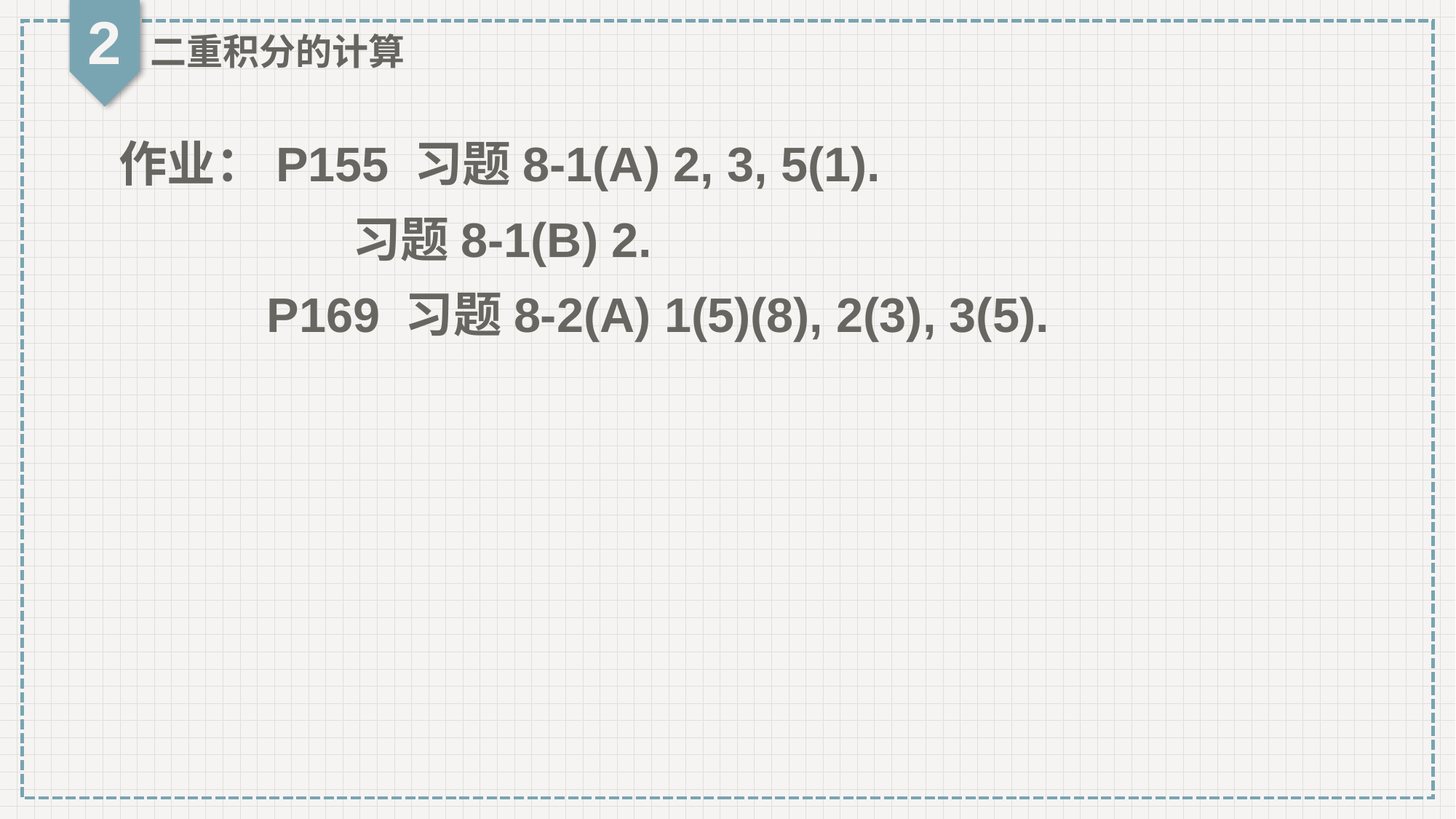

2
二重积分的计算
作业：P155 习题8-1(A) 2, 3, 5(1).
                    习题8-1(B) 2.
           P169 习题8-2(A) 1(5)(8), 2(3), 3(5).